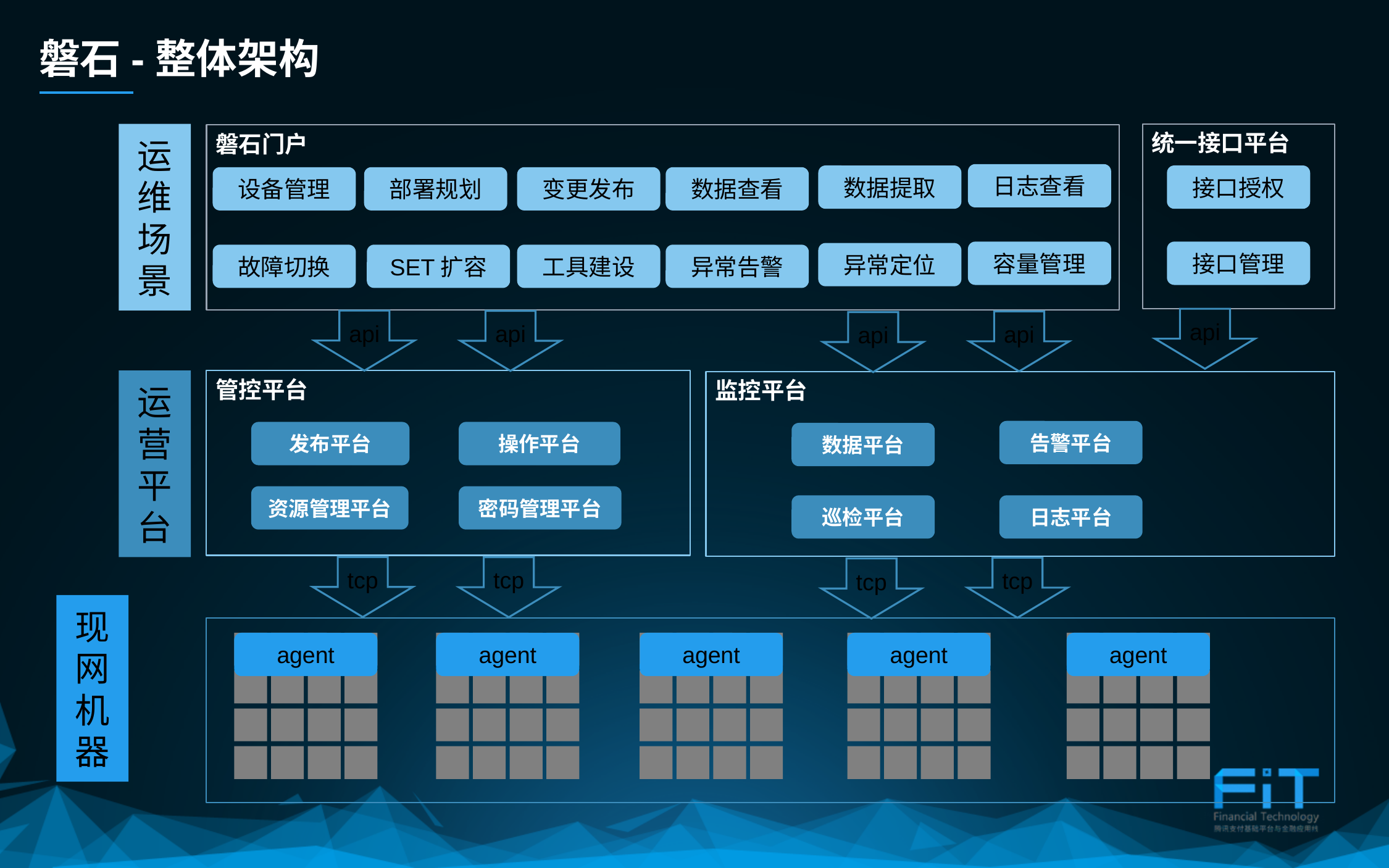

# 磐石-整体架构
运维场景
统一接口平台
磐石门户
日志查看
接口授权
数据提取
设备管理
部署规划
变更发布
数据查看
容量管理
接口管理
异常定位
故障切换
SET扩容
工具建设
异常告警
api
api
api
api
api
运营平台
管控平台
监控平台
告警平台
发布平台
操作平台
数据平台
资源管理平台
密码管理平台
巡检平台
日志平台
tcp
tcp
tcp
tcp
现网机器

agent
agent
agent
agent
agent